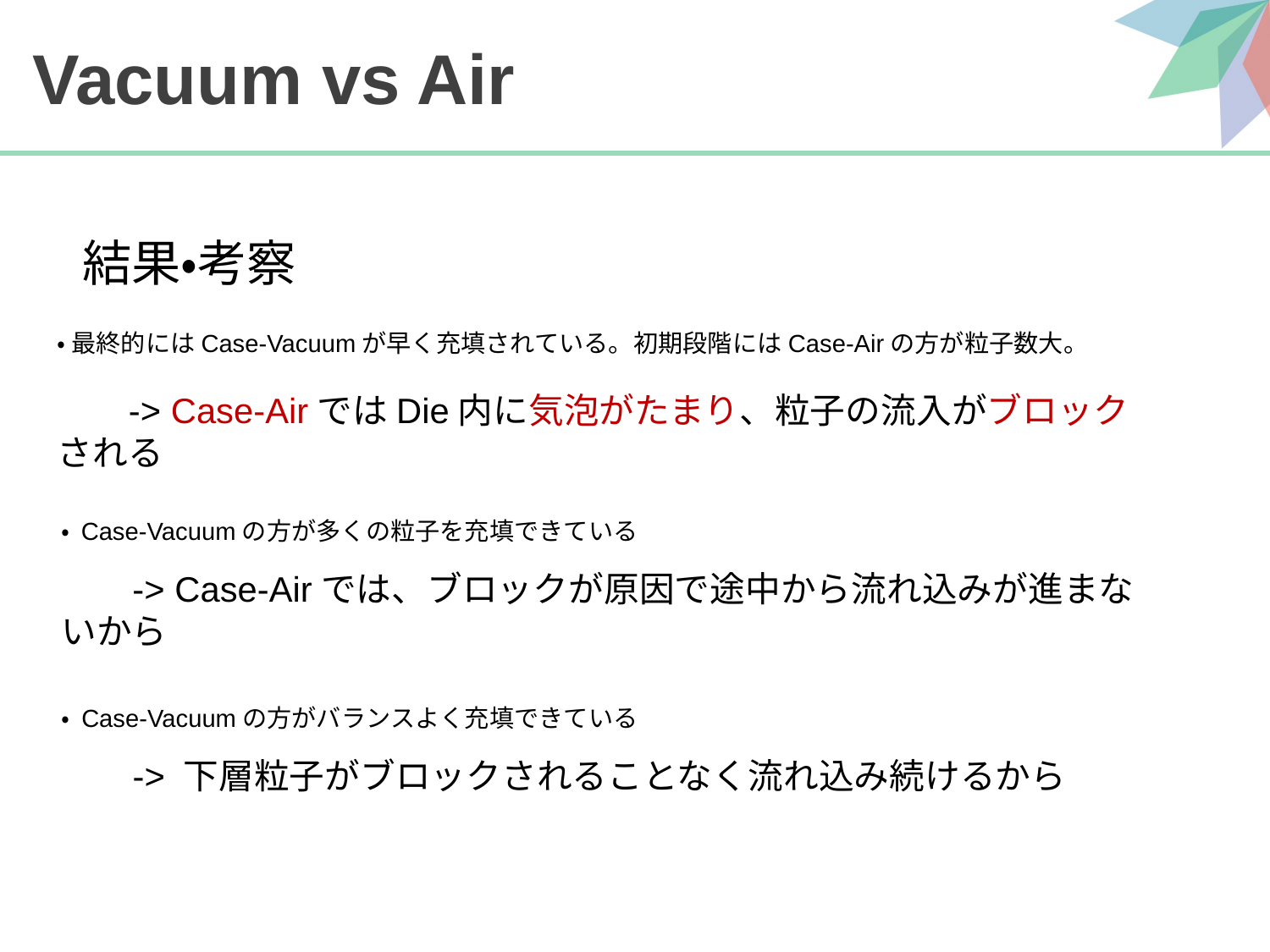

# Vacuum vs Air

結果・考察
・ 最終的にはCase-Vacuumが早く充填されている。初期段階にはCase-Airの方が粒子数大。
　　-> Case-AirではDie内に気泡がたまり、粒子の流入がブロックされる
・ Case-Vacuumの方が多くの粒子を充填できている
　　-> Case-Airでは、ブロックが原因で途中から流れ込みが進まないから
・ Case-Vacuumの方がバランスよく充填できている
　　-> 下層粒子がブロックされることなく流れ込み続けるから